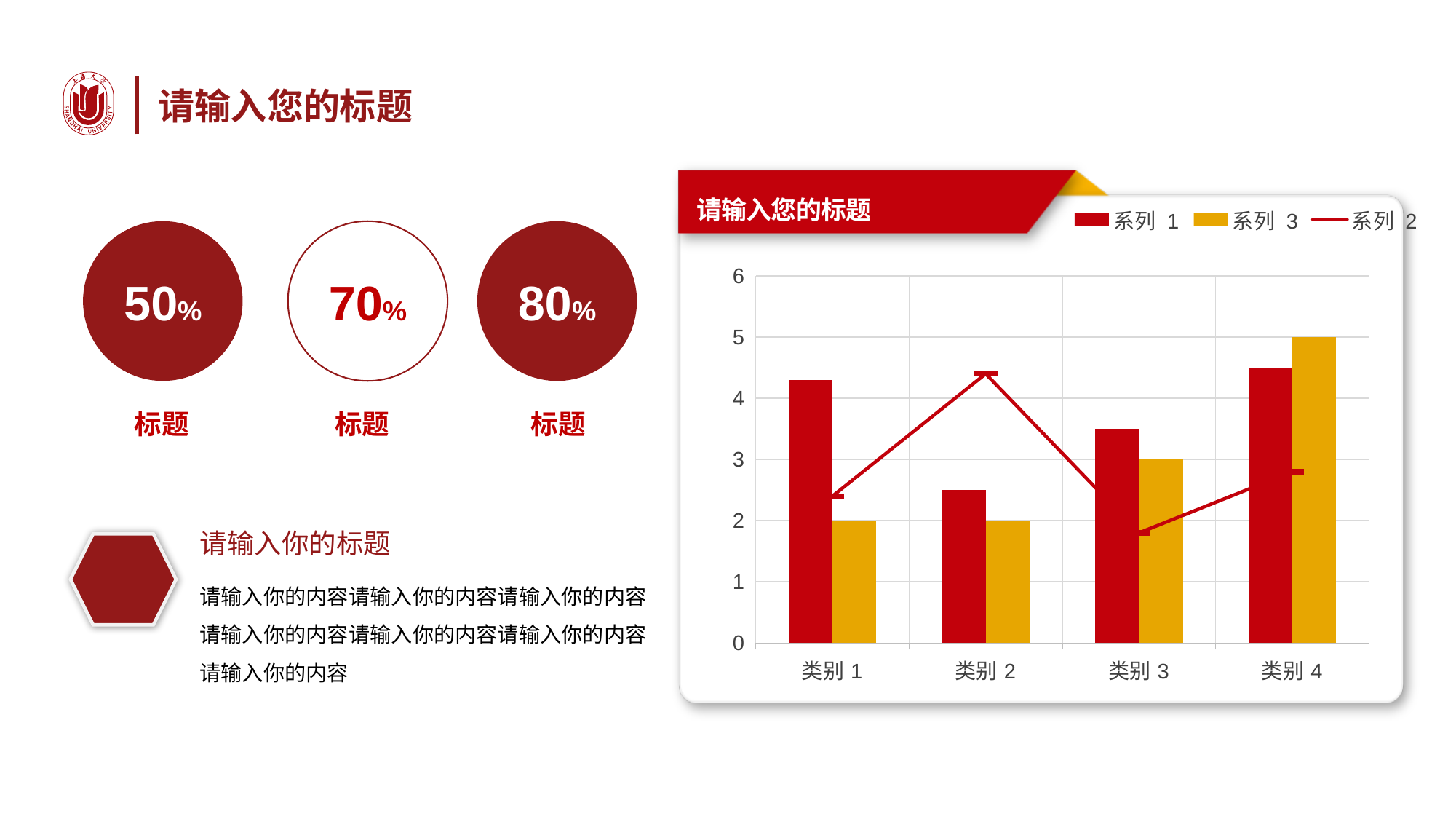

请输入您的标题

### Chart: 请输入您的标题

| Category | 系列 1 | 系列 3 | 系列 2 |
|---|---|---|---|
| 类别1 | 4.3 | 2.0 | 2.4 |
| 类别2 | 2.5 | 2.0 | 4.4 |
| 类别3 | 3.5 | 3.0 | 1.8 |
| 类别4 | 4.5 | 5.0 | 2.8 |
50%
70%
80%
标题
标题
标题
请输入你的标题

请输入你的内容请输入你的内容请输入你的内容请输入你的内容请输入你的内容请输入你的内容请输入你的内容